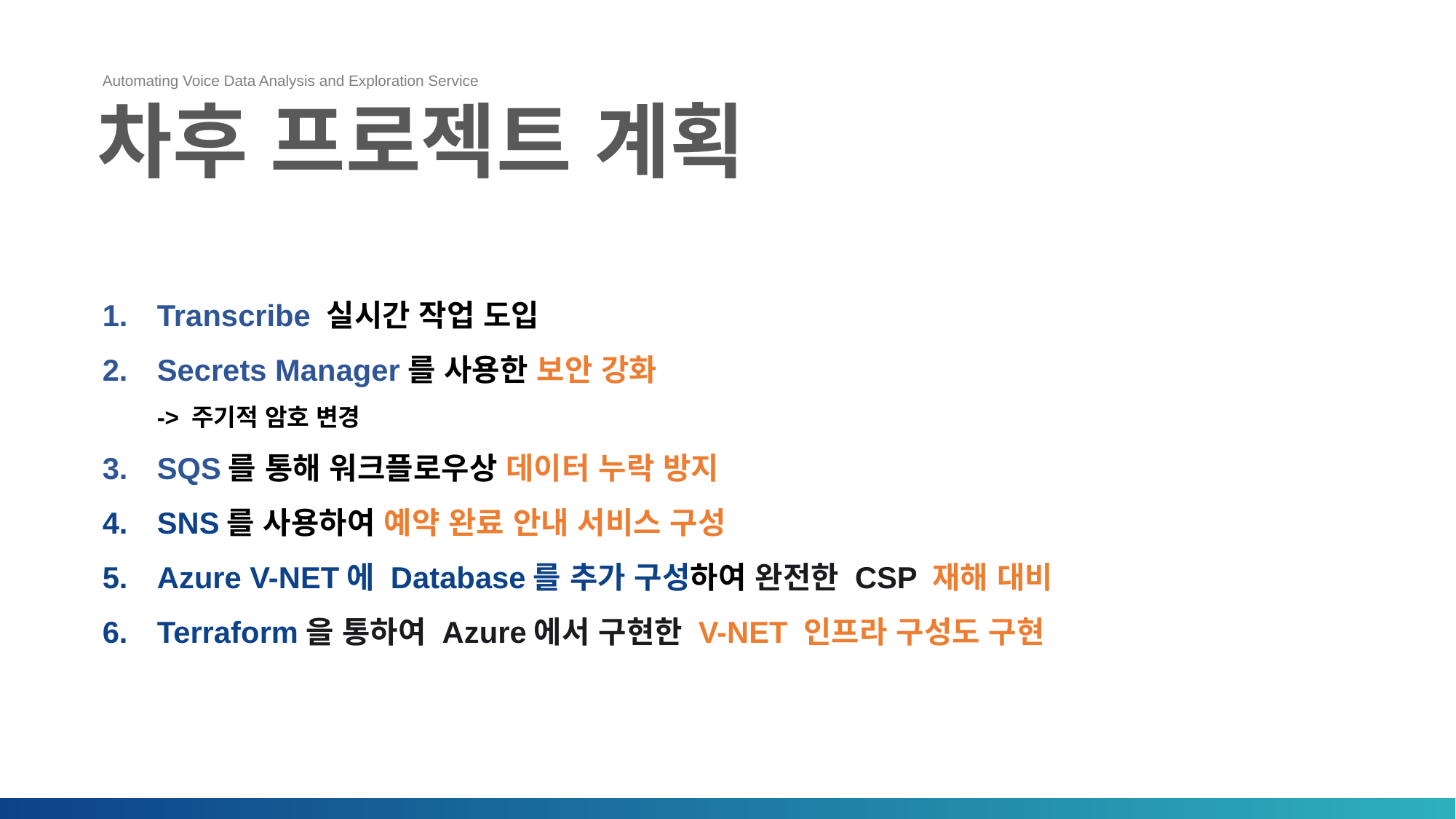

Automating Voice Data Analysis and Exploration Service
차후 프로젝트 계획
Transcribe 실시간 작업 도입
Secrets Manager를 사용한 보안 강화
-> 주기적 암호 변경
SQS를 통해 워크플로우상 데이터 누락 방지
SNS를 사용하여 예약 완료 안내 서비스 구성
Azure V-NET에 Database를 추가 구성하여 완전한 CSP 재해 대비
Terraform을 통하여 Azure에서 구현한 V-NET 인프라 구성도 구현